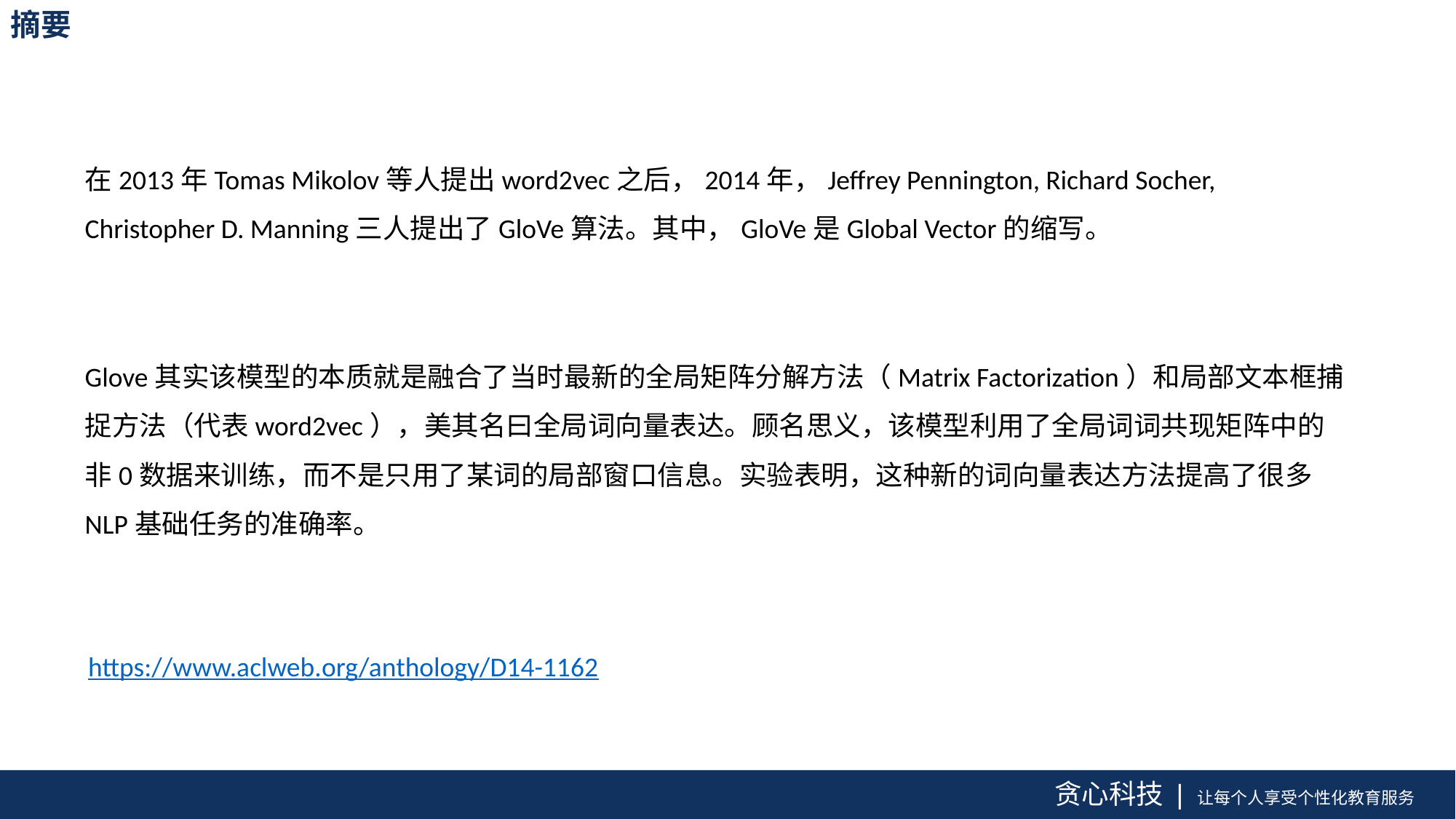

摘要
在2013年Tomas Mikolov等人提出word2vec之后，2014年，Jeffrey Pennington, Richard Socher, Christopher D. Manning三人提出了GloVe算法。其中，GloVe是Global Vector的缩写。
Glove其实该模型的本质就是融合了当时最新的全局矩阵分解方法（Matrix Factorization）和局部文本框捕捉方法（代表word2vec），美其名曰全局词向量表达。顾名思义，该模型利用了全局词词共现矩阵中的非0数据来训练，而不是只用了某词的局部窗口信息。实验表明，这种新的词向量表达方法提高了很多NLP基础任务的准确率。
https://www.aclweb.org/anthology/D14-1162